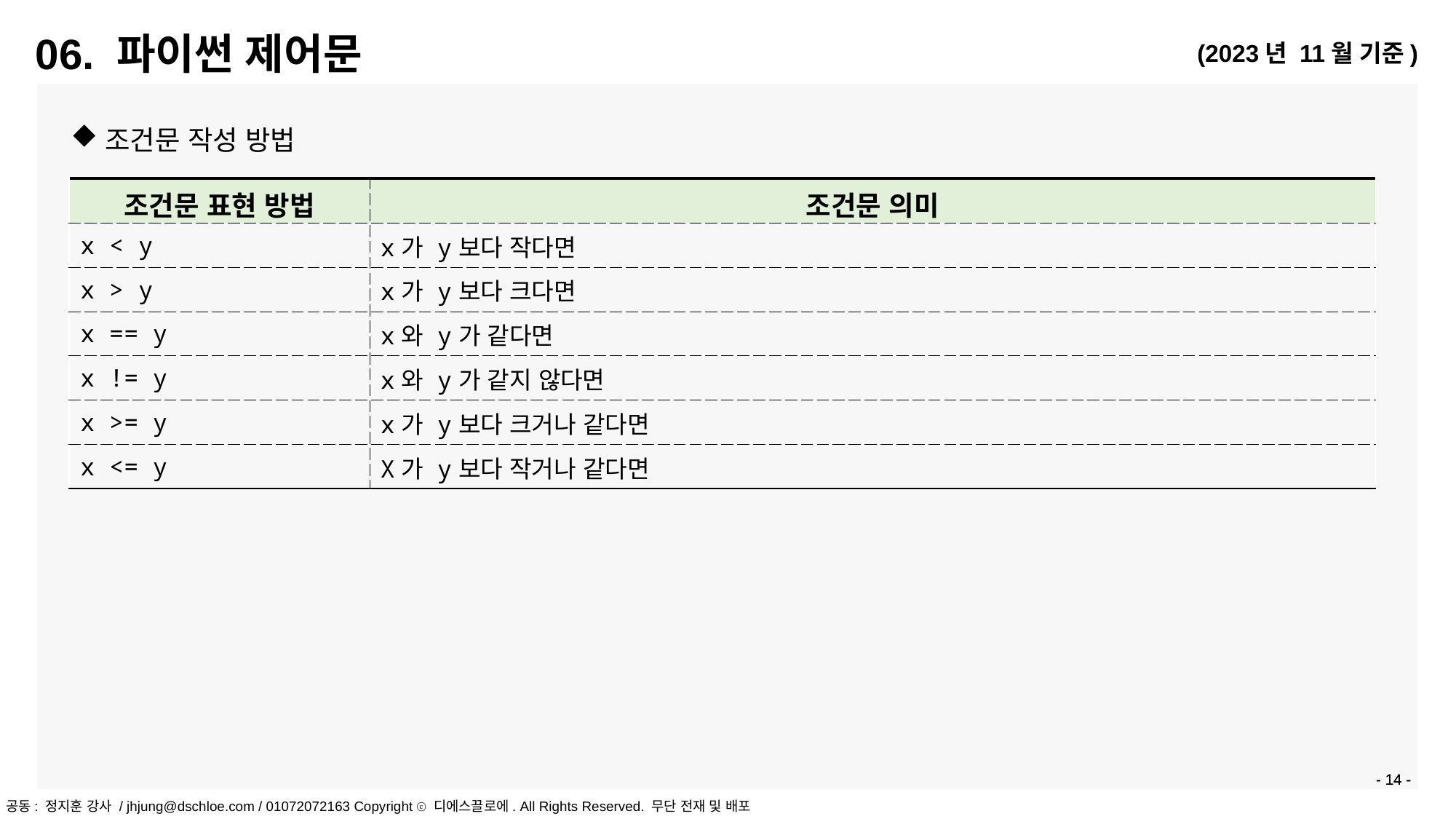

06. 파이썬 제어문
조건문 작성 방법
| 조건문 표현 방법 | 조건문 의미 |
| --- | --- |
| x < y | x가 y보다 작다면 |
| x > y | x가 y보다 크다면 |
| x == y | x와 y가 같다면 |
| x != y | x와 y가 같지 않다면 |
| x >= y | x가 y보다 크거나 같다면 |
| x <= y | X가 y보다 작거나 같다면 |
- 14 -